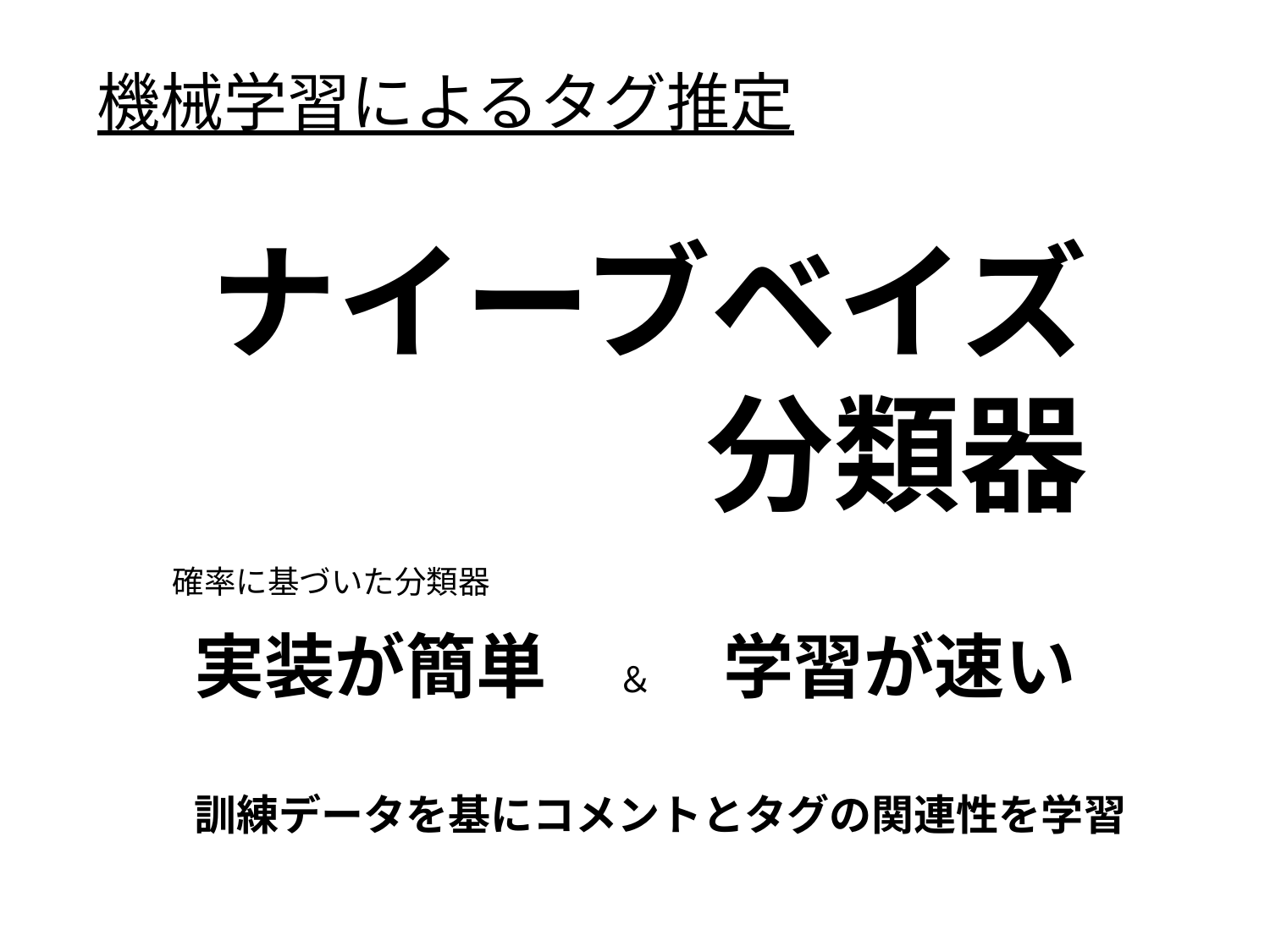

機械学習によるタグ推定
ナイーブベイズ分類器
確率に基づいた分類器
実装が簡単　　＆　　学習が速い
訓練データを基にコメントとタグの関連性を学習